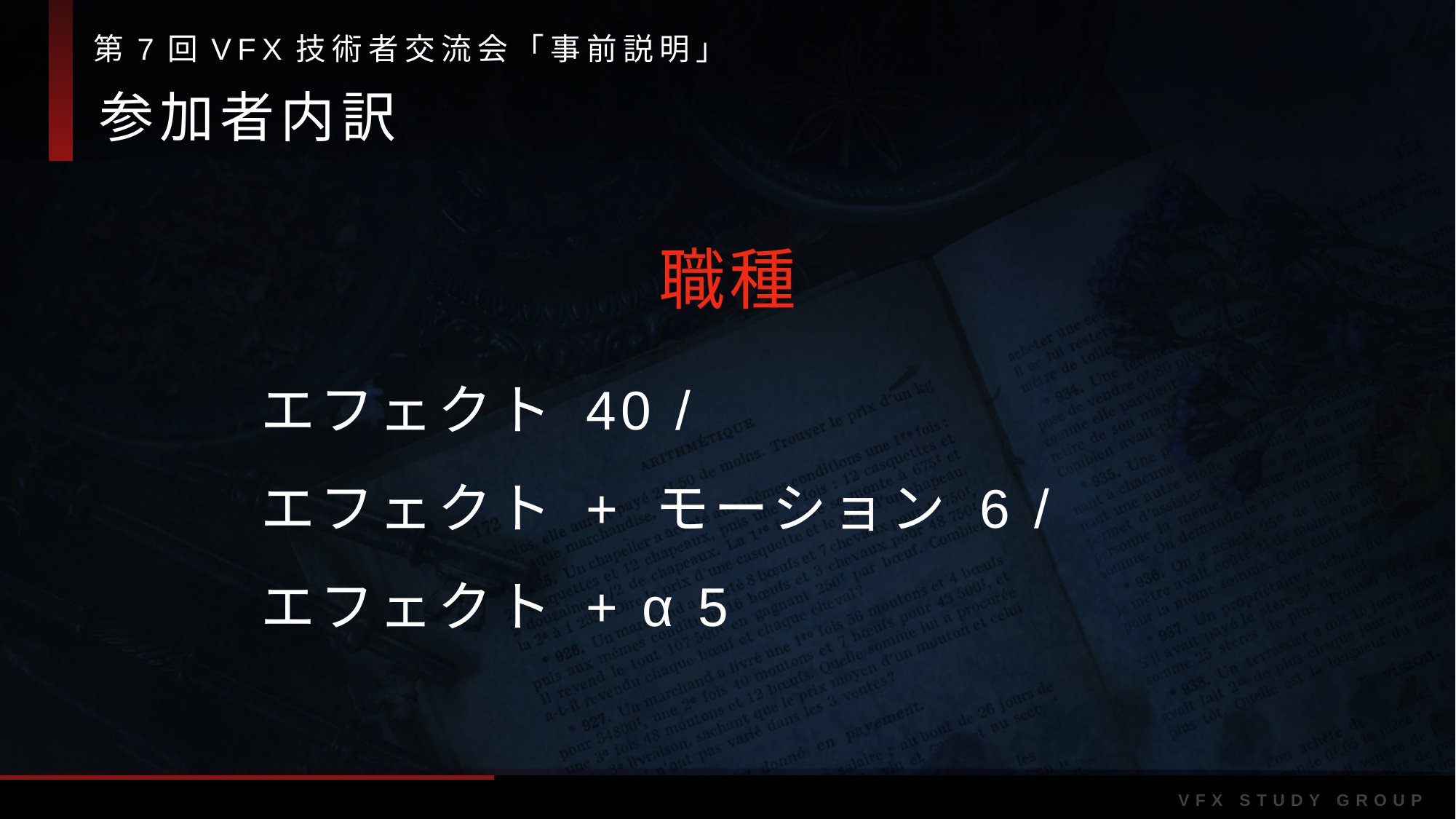

参加者内訳
職種
エフェクト 40 /
エフェクト + モーション 6 /
エフェクト + α 5